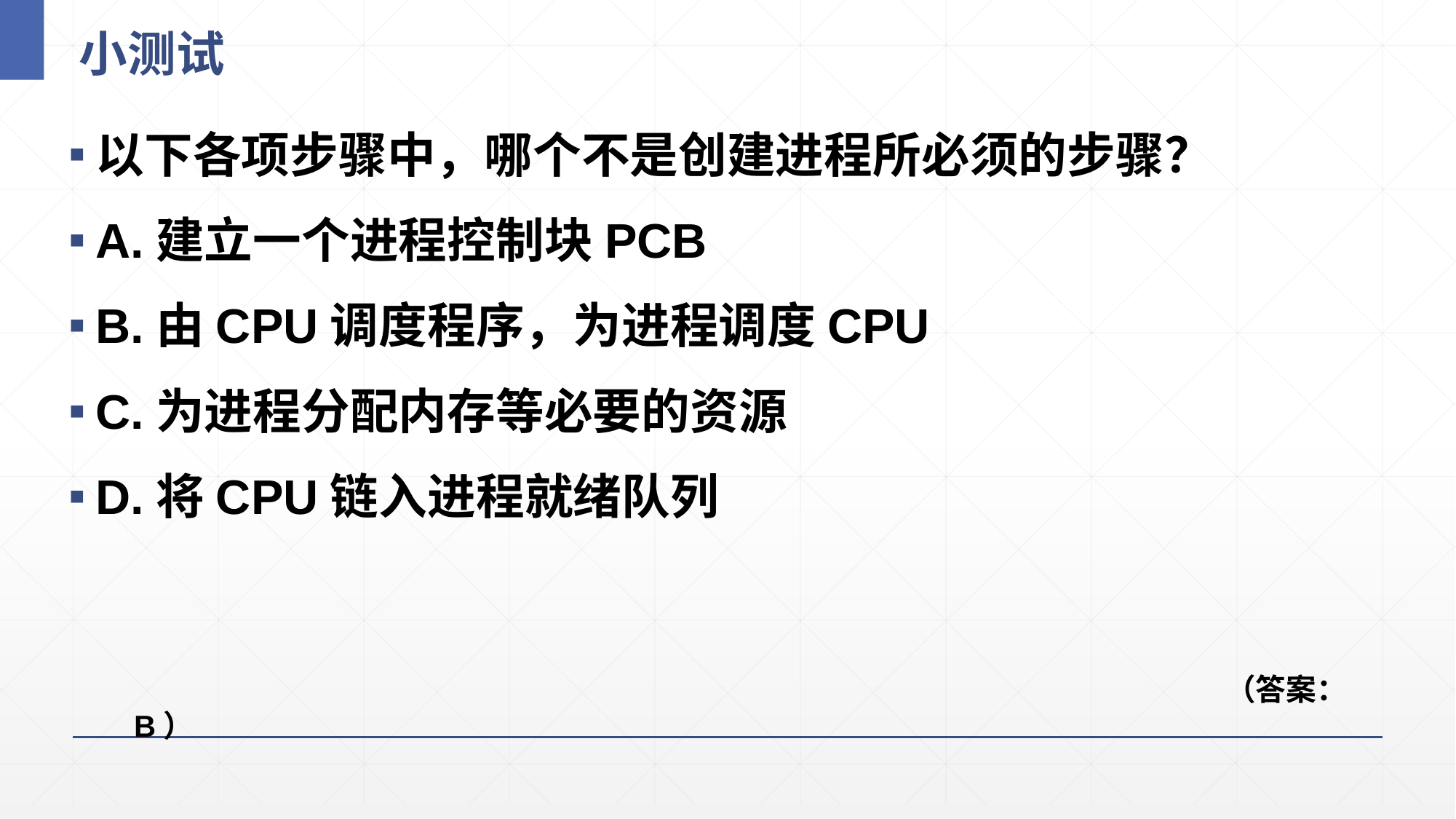

# 小测试
以下各项步骤中，哪个不是创建进程所必须的步骤？
A.建立一个进程控制块PCB
B.由CPU调度程序，为进程调度CPU
C.为进程分配内存等必要的资源
D.将CPU链入进程就绪队列

										（答案：B）